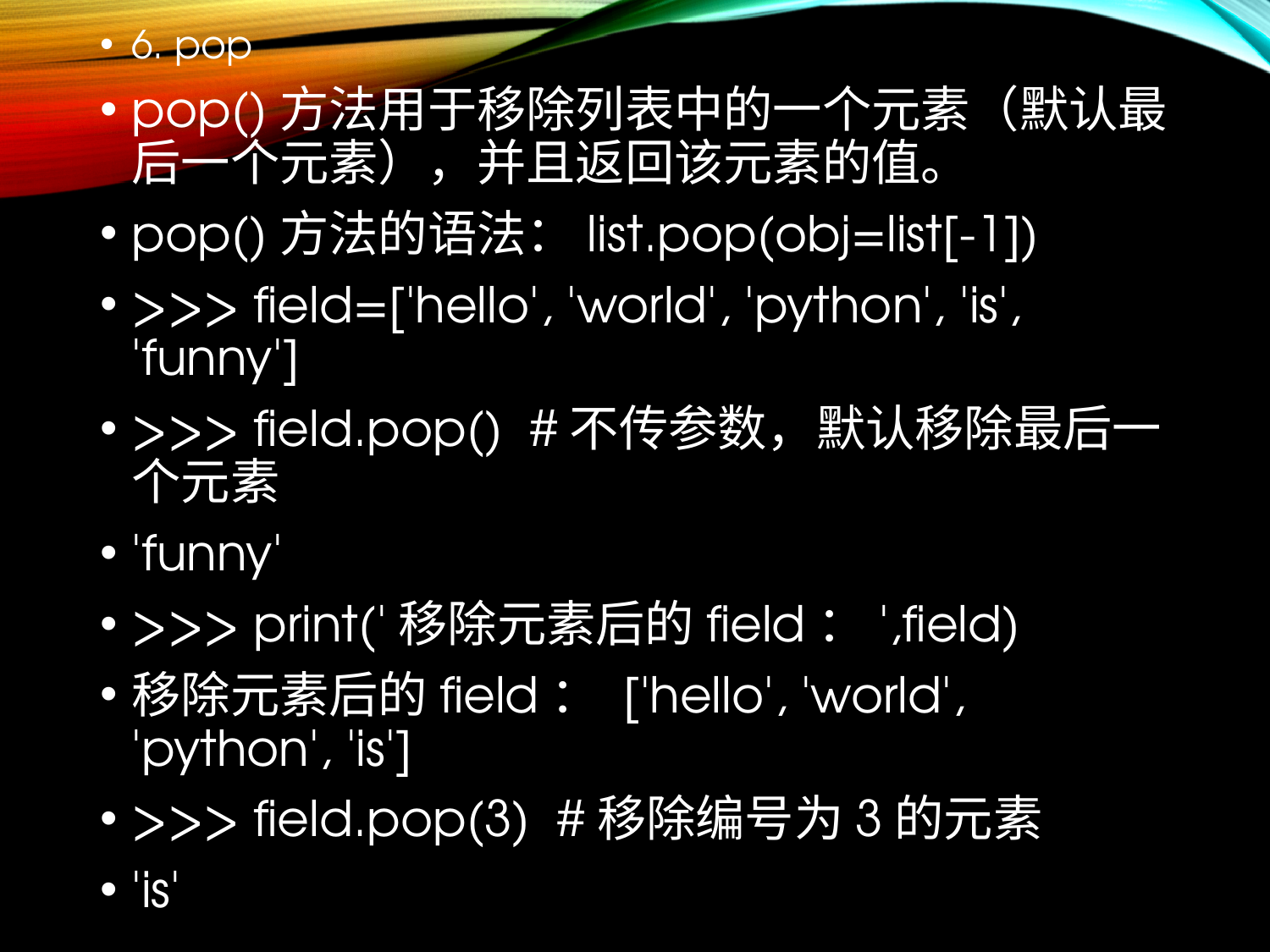

6. pop
pop()方法用于移除列表中的一个元素（默认最后一个元素），并且返回该元素的值。
pop()方法的语法：list.pop(obj=list[-1])
>>> field=['hello', 'world', 'python', 'is', 'funny']
>>> field.pop()  #不传参数，默认移除最后一个元素
'funny'
>>> print('移除元素后的field：',field)
移除元素后的field： ['hello', 'world', 'python', 'is']
>>> field.pop(3)  #移除编号为3的元素
'is'